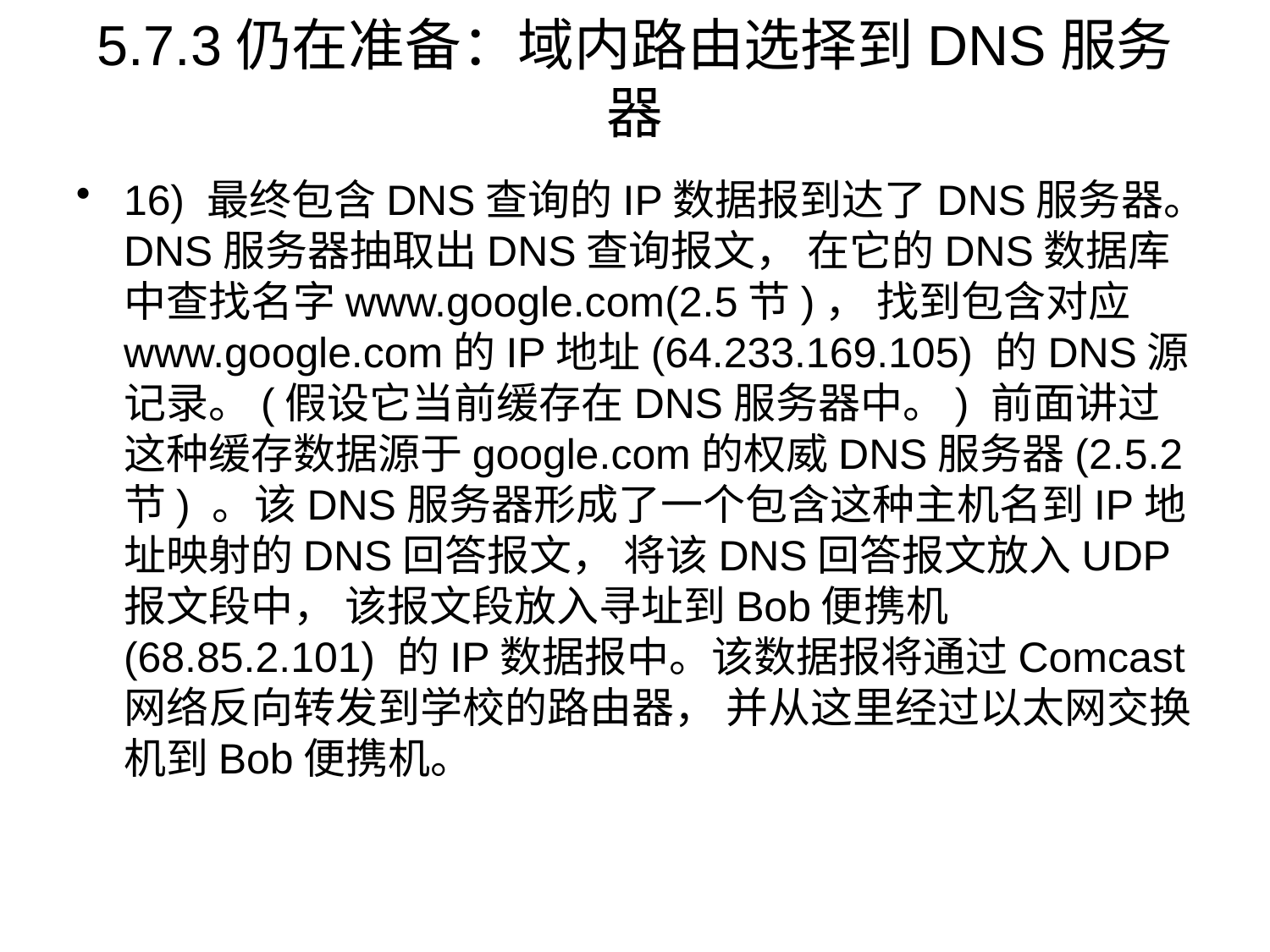

# 5.7.3仍在准备：域内路由选择到DNS服务器
16) 最终包含DNS查询的IP数据报到达了DNS服务器。DNS服务器抽取出DNS查询报文， 在它的DNS数据库中查找名字www.google.com(2.5节)， 找到包含对应www.google.com的IP地址(64.233.169.105) 的DNS源记录。(假设它当前缓存在DNS服务器中。) 前面讲过这种缓存数据源于google.com的权威DNS服务器(2.5.2节) 。该DNS服务器形成了一个包含这种主机名到IP地址映射的DNS回答报文， 将该DNS回答报文放入UDP报文段中， 该报文段放入寻址到Bob便携机(68.85.2.101) 的IP数据报中。该数据报将通过Comcast网络反向转发到学校的路由器， 并从这里经过以太网交换机到Bob便携机。